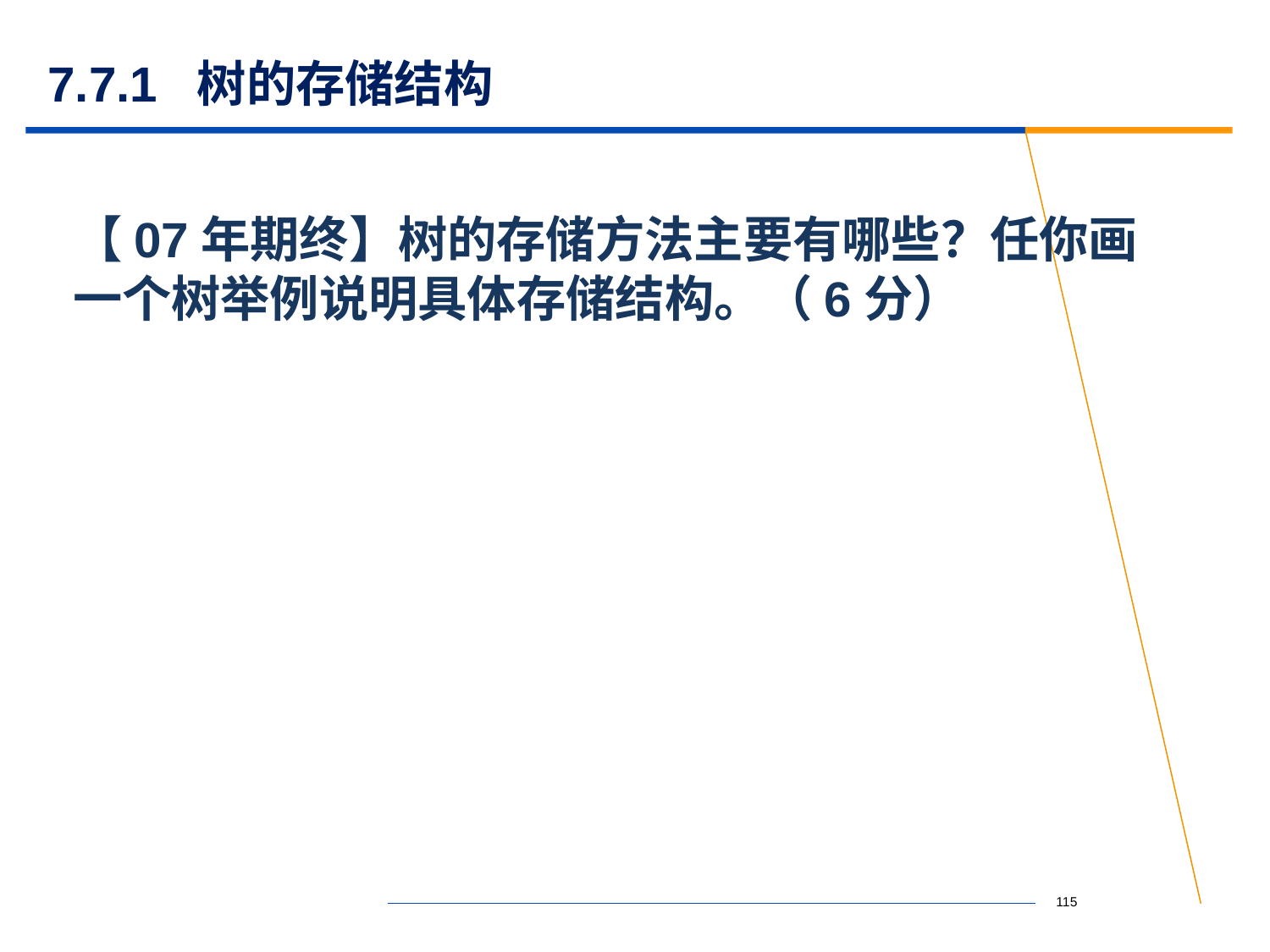

# 7.7.1  树的存储结构
【07年期终】树的存储方法主要有哪些？任你画一个树举例说明具体存储结构。（6分）